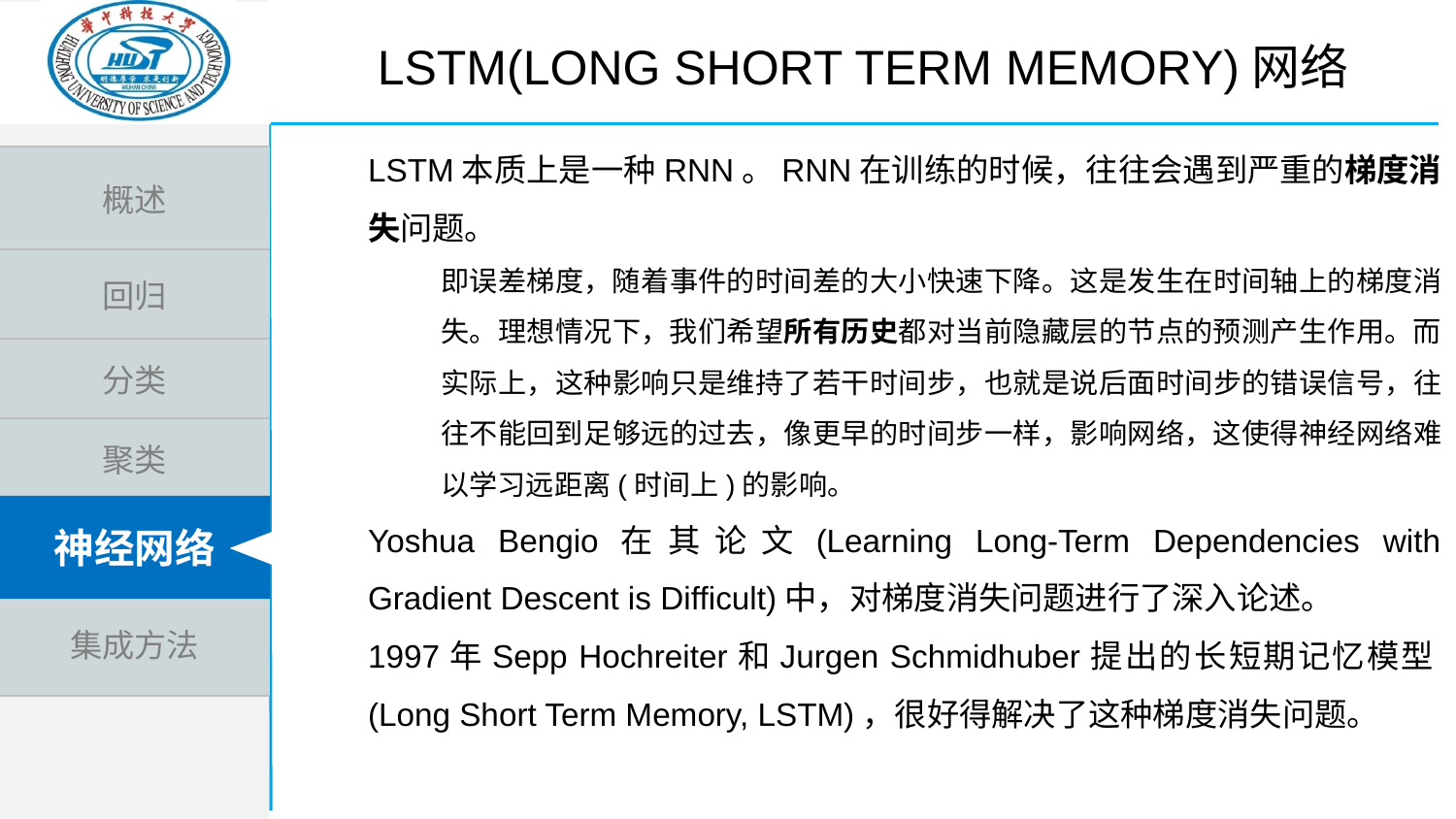

LSTM(Long Short Term Memory)网络

LSTM本质上是一种RNN。RNN在训练的时候，往往会遇到严重的梯度消失问题。
即误差梯度，随着事件的时间差的大小快速下降。这是发生在时间轴上的梯度消失。理想情况下，我们希望所有历史都对当前隐藏层的节点的预测产生作用。而实际上，这种影响只是维持了若干时间步，也就是说后面时间步的错误信号，往往不能回到足够远的过去，像更早的时间步一样，影响网络，这使得神经网络难以学习远距离(时间上)的影响。
Yoshua Bengio在其论文(Learning Long-Term Dependencies with Gradient Descent is Difficult)中，对梯度消失问题进行了深入论述。
1997年Sepp Hochreiter和Jurgen Schmidhuber提出的长短期记忆模型(Long Short Term Memory, LSTM)，很好得解决了这种梯度消失问题。